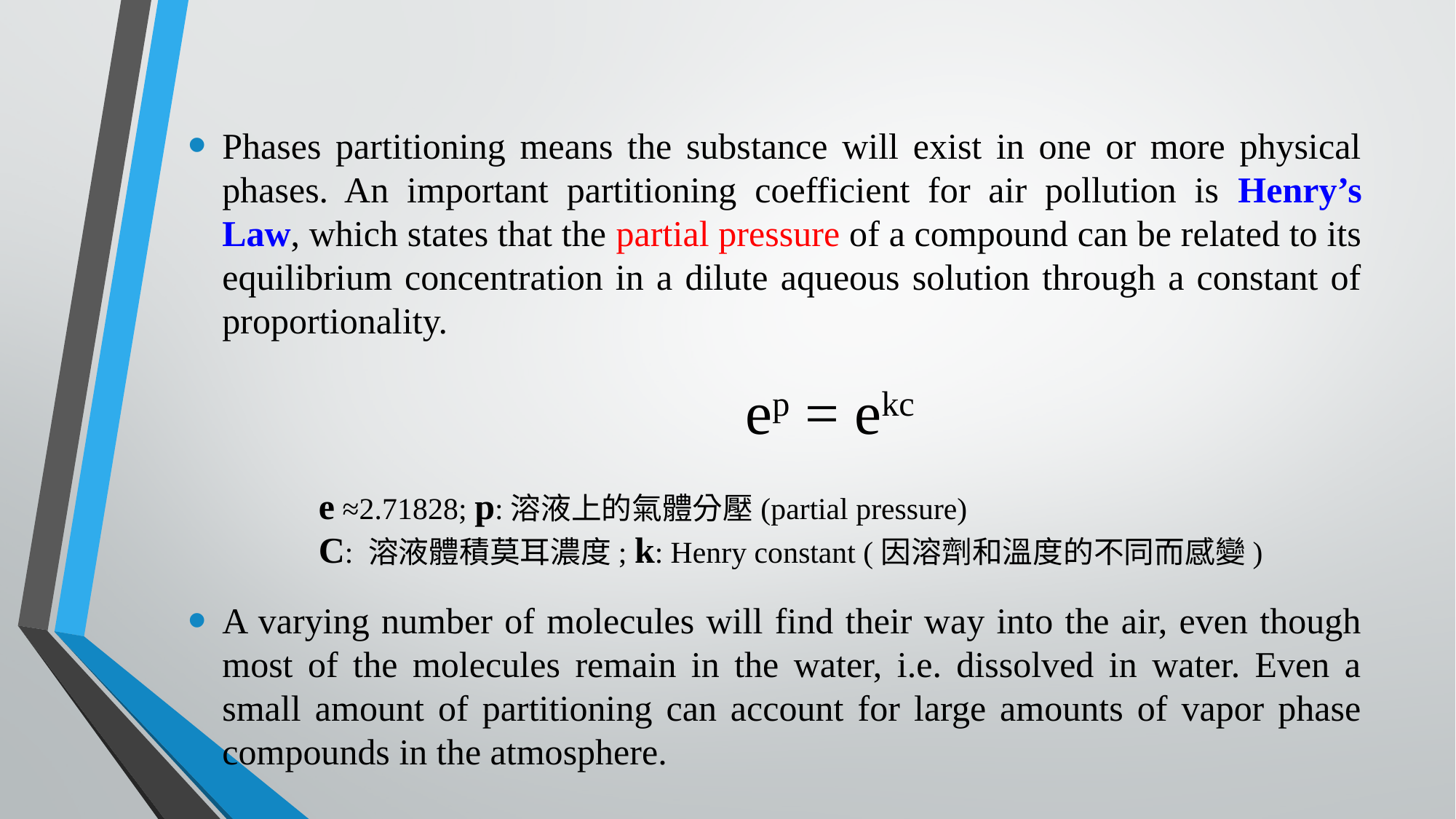

Phases partitioning means the substance will exist in one or more physical phases. An important partitioning coefficient for air pollution is Henry’s Law, which states that the partial pressure of a compound can be related to its equilibrium concentration in a dilute aqueous solution through a constant of proportionality.

A varying number of molecules will find their way into the air, even though most of the molecules remain in the water, i.e. dissolved in water. Even a small amount of partitioning can account for large amounts of vapor phase compounds in the atmosphere.
ep = ekc

e ≈2.71828; p:溶液上的氣體分壓(partial pressure)
C: 溶液體積莫耳濃度; k: Henry constant (因溶劑和溫度的不同而感變)